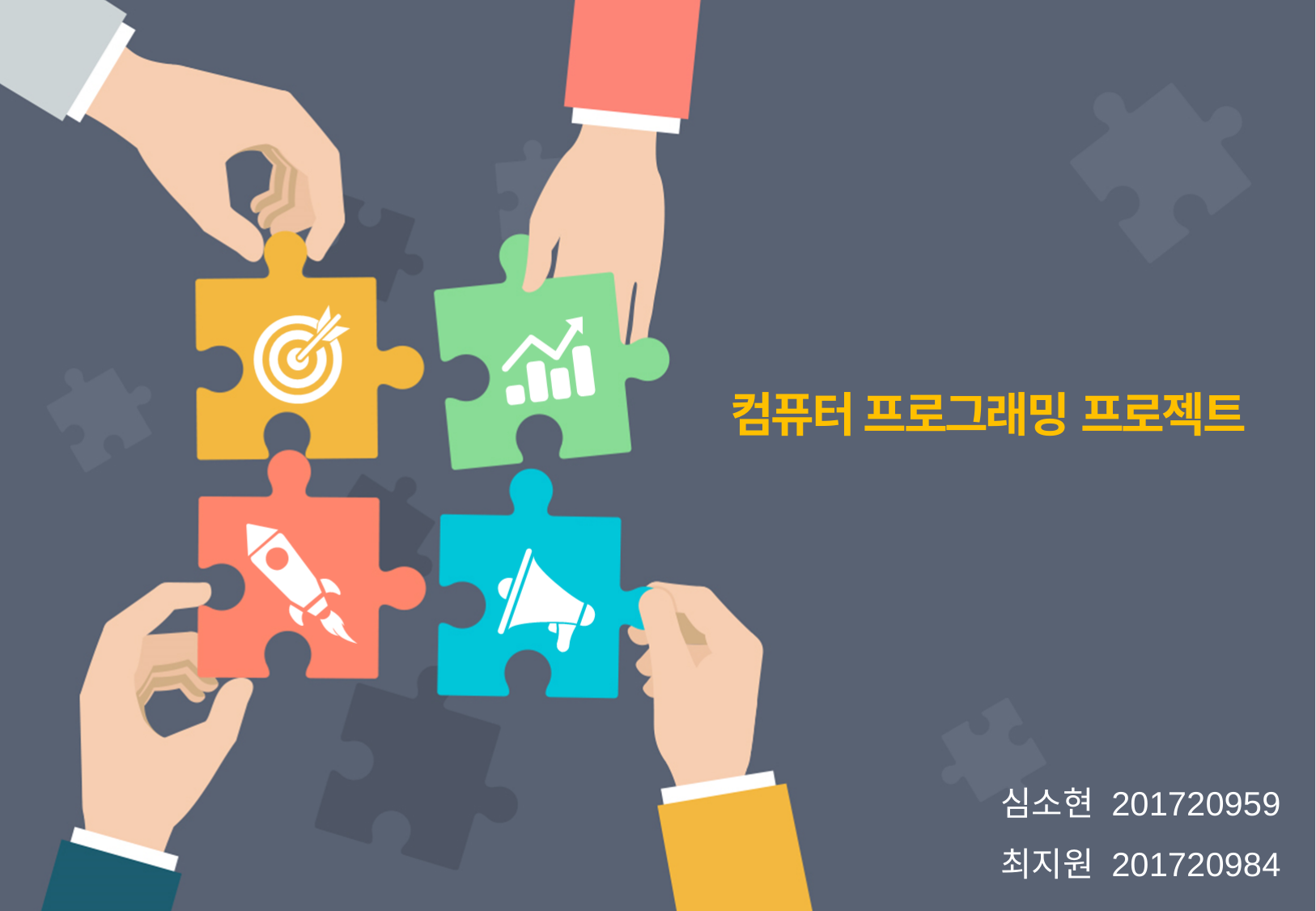

컴퓨터 프로그래밍 프로젝트
네모네모 로직
심소현 201720959
최지원 201720984